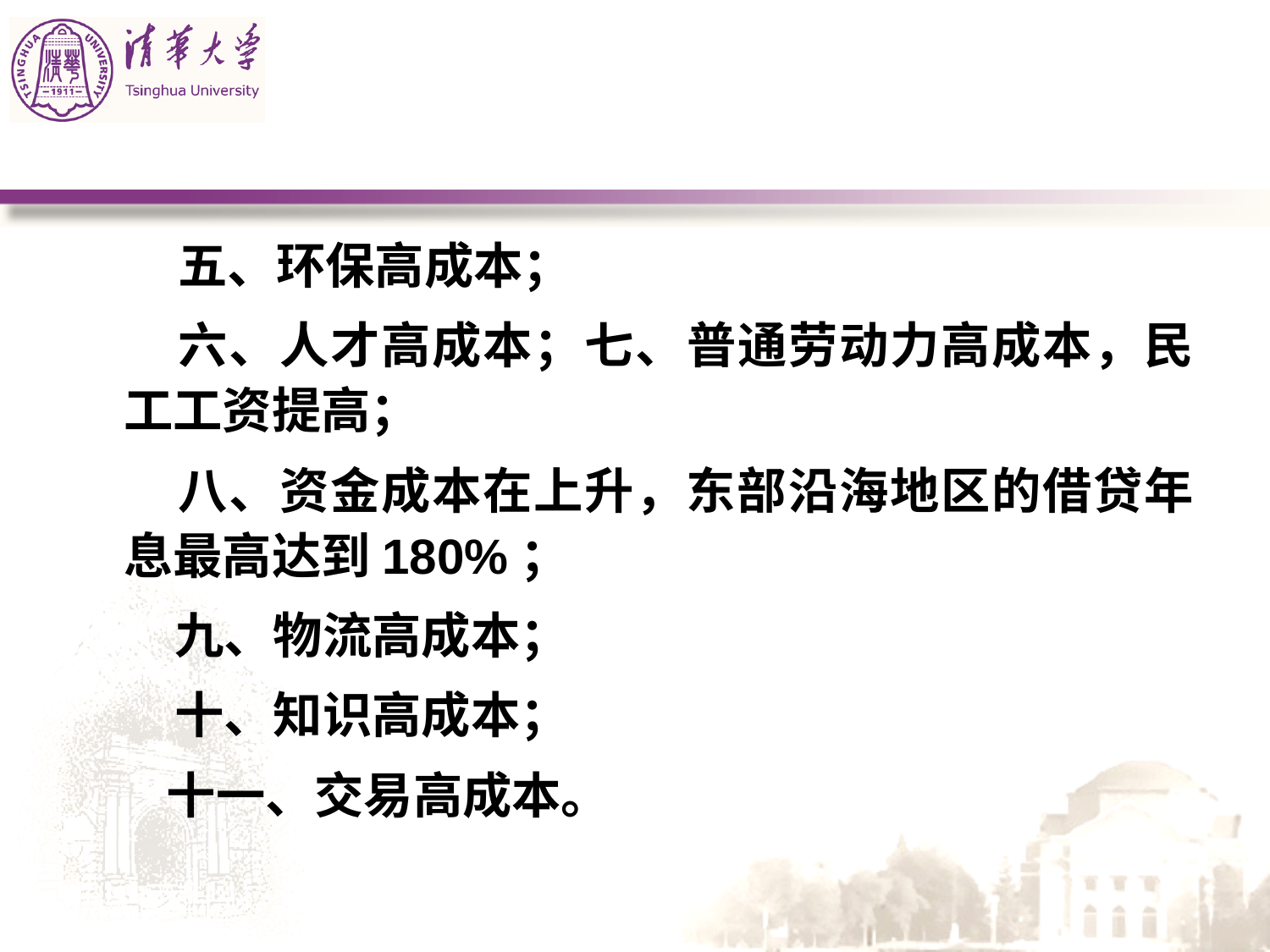

#
        五、环保高成本；
　　六、人才高成本；七、普通劳动力高成本，民工工资提高；
　　八、资金成本在上升，东部沿海地区的借贷年息最高达到180%；
　　九、物流高成本；
　　十、知识高成本；
       十一、交易高成本。